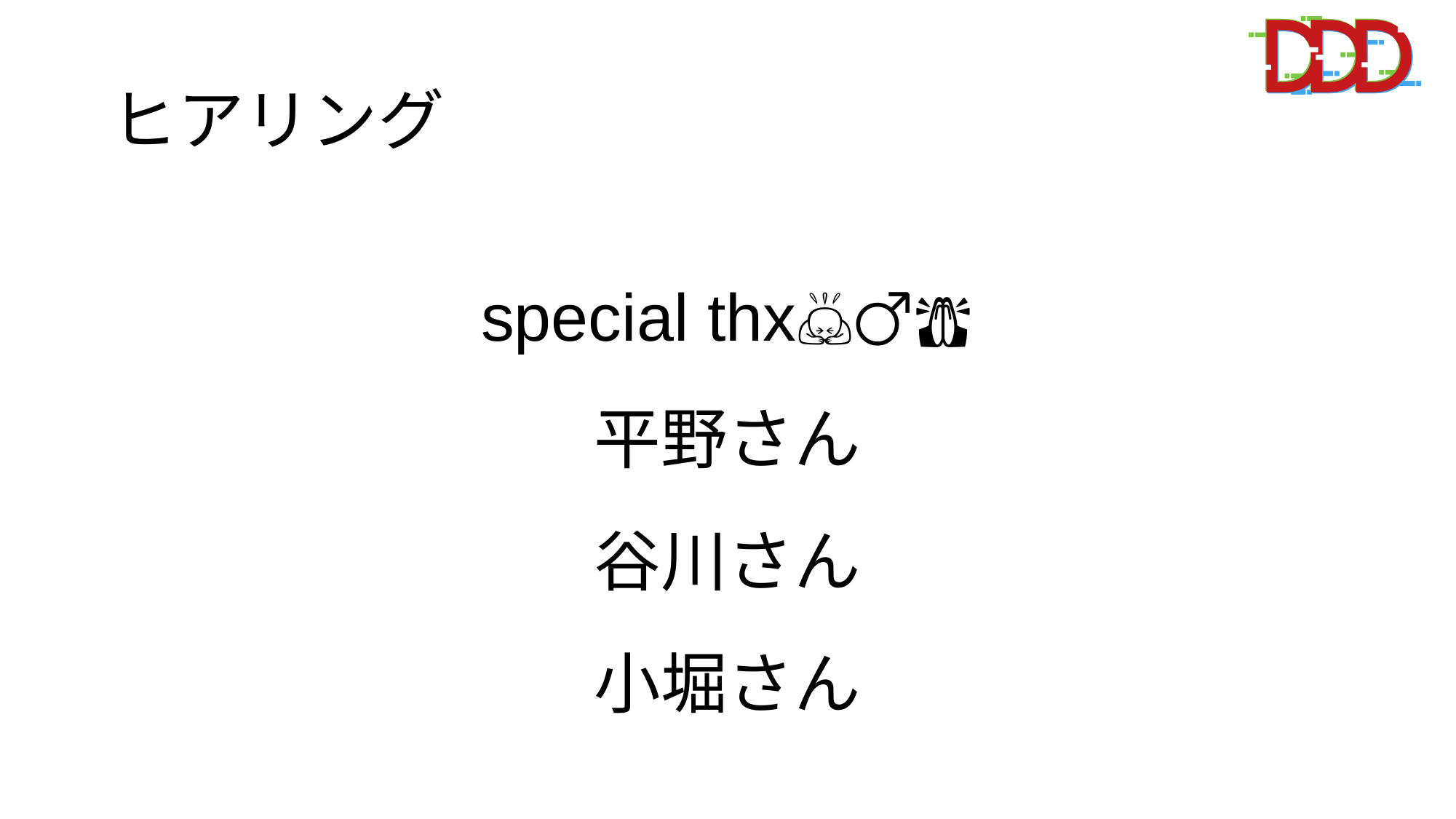

# ヒアリング
special thx🙇‍♂️🙏
平野さん
谷川さん
小堀さん